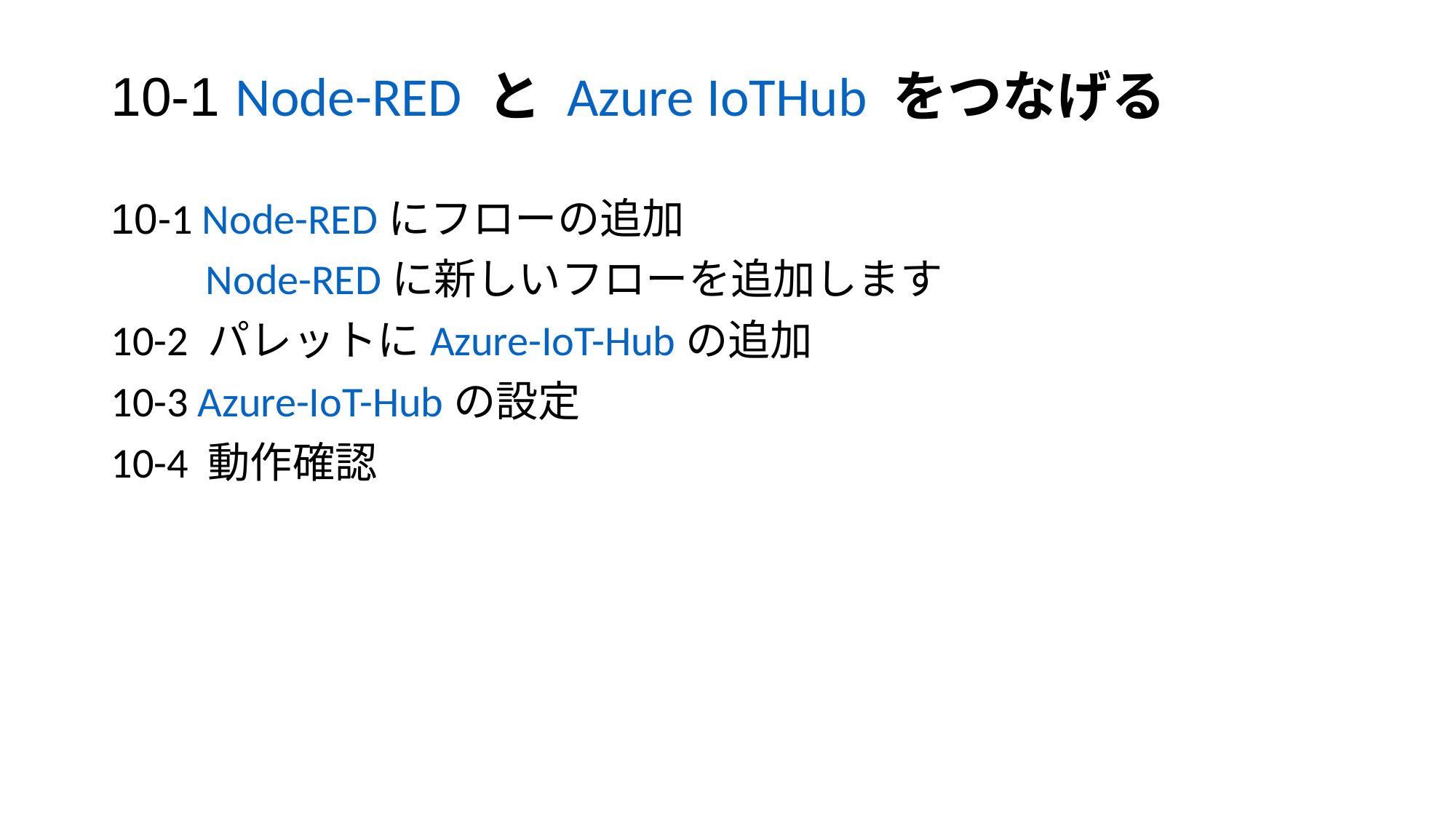

10-1 Node-RED と Azure IoTHub をつなげる
10-1 Node-REDにフローの追加
　　Node-REDに新しいフローを追加します
10-2 パレットにAzure-IoT-Hubの追加
10-3 Azure-IoT-Hubの設定
10-4 動作確認